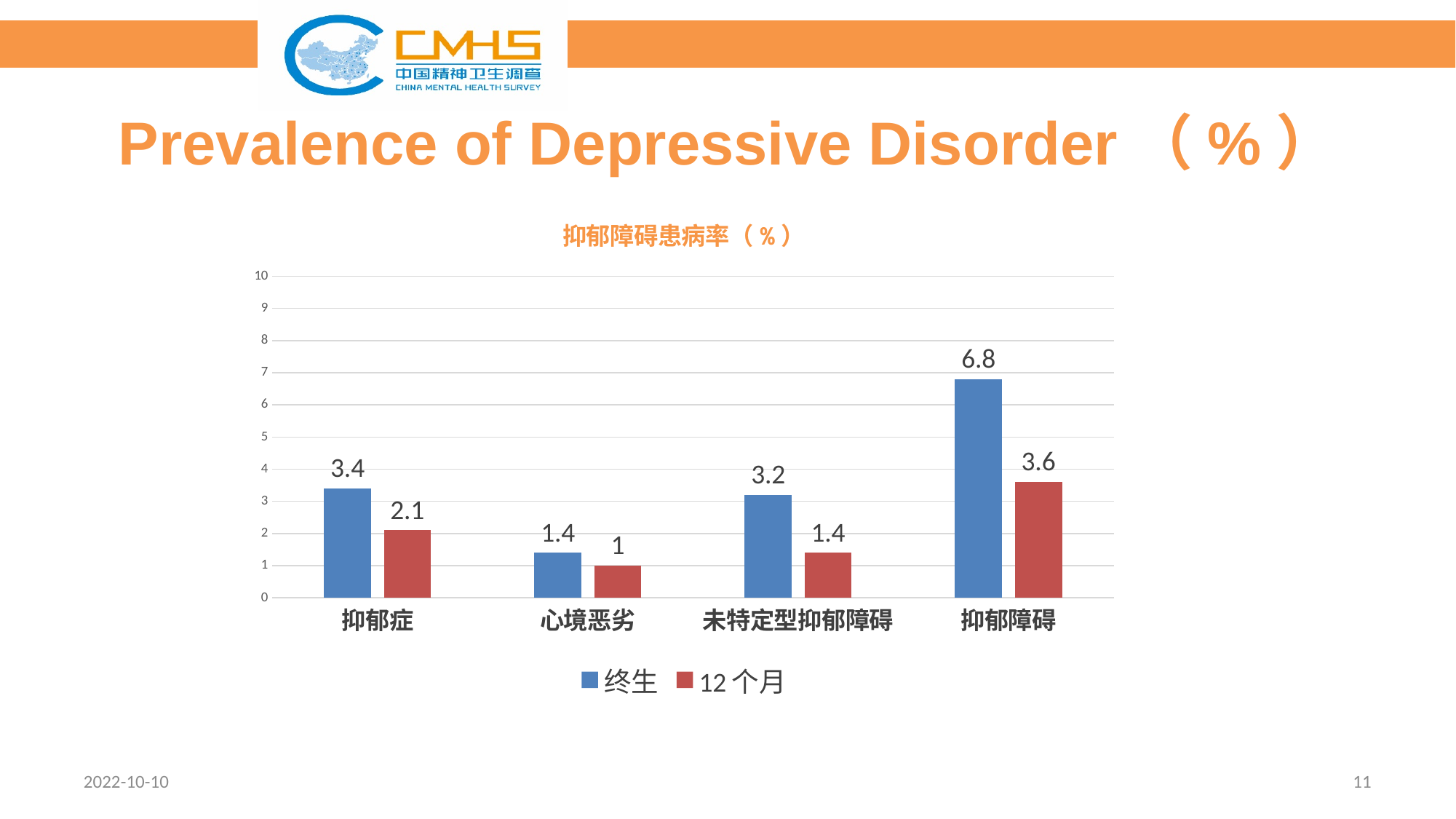

# Prevalence of Depressive Disorder（%）

### Chart: 抑郁障碍患病率（%）

| Category | 终生 | 12个月 |
|---|---|---|
| 抑郁症 | 3.4 | 2.1 |
| 心境恶劣 | 1.4 | 1.0 |
| 未特定型抑郁障碍 | 3.2 | 1.4 |
| 抑郁障碍 | 6.8 | 3.6 |
2022-10-10
11